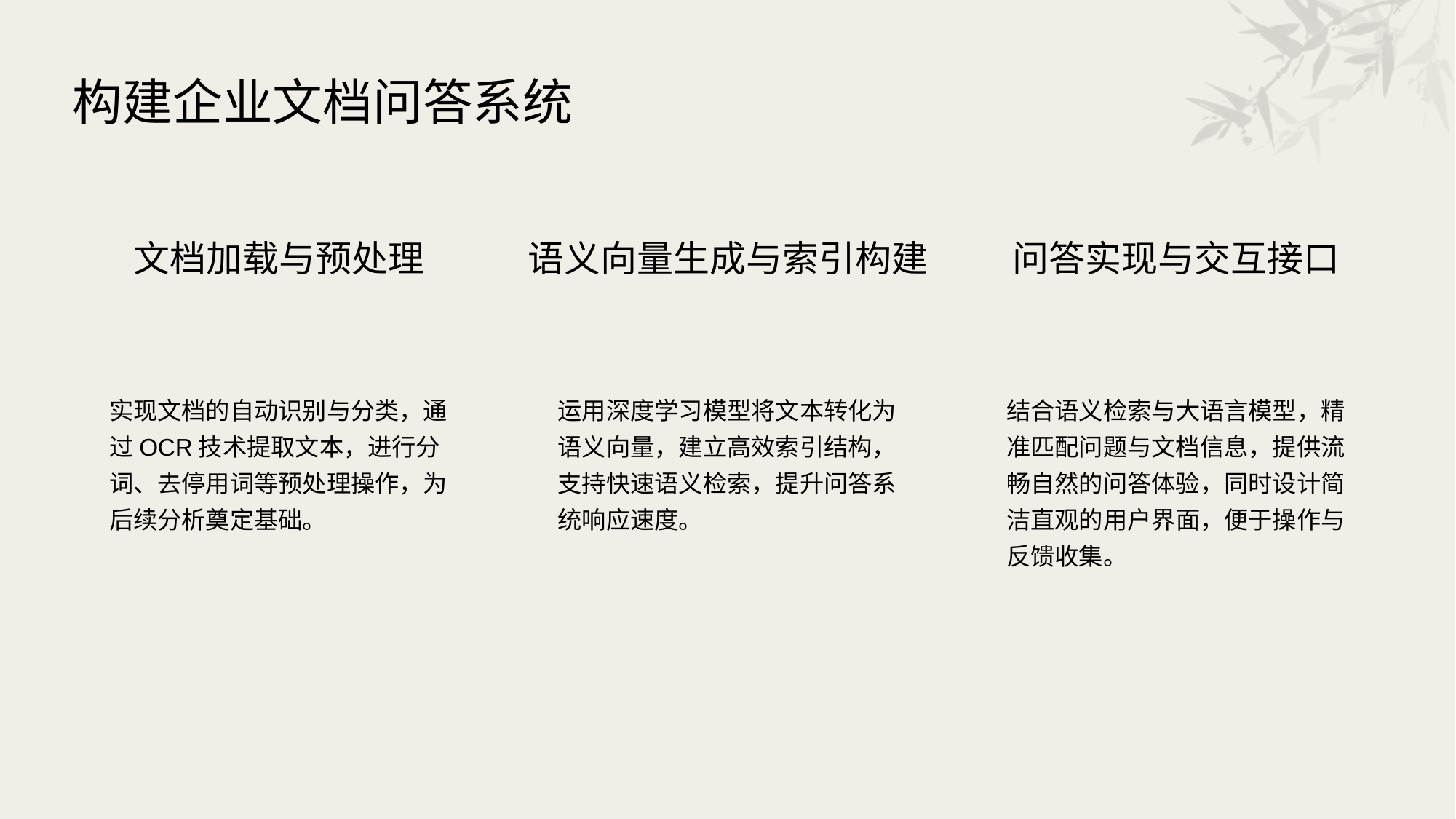

构建企业文档问答系统
文档加载与预处理
语义向量生成与索引构建
问答实现与交互接口

实现文档的自动识别与分类，通过OCR技术提取文本，进行分词、去停用词等预处理操作，为后续分析奠定基础。
运用深度学习模型将文本转化为语义向量，建立高效索引结构，支持快速语义检索，提升问答系统响应速度。
结合语义检索与大语言模型，精准匹配问题与文档信息，提供流畅自然的问答体验，同时设计简洁直观的用户界面，便于操作与反馈收集。